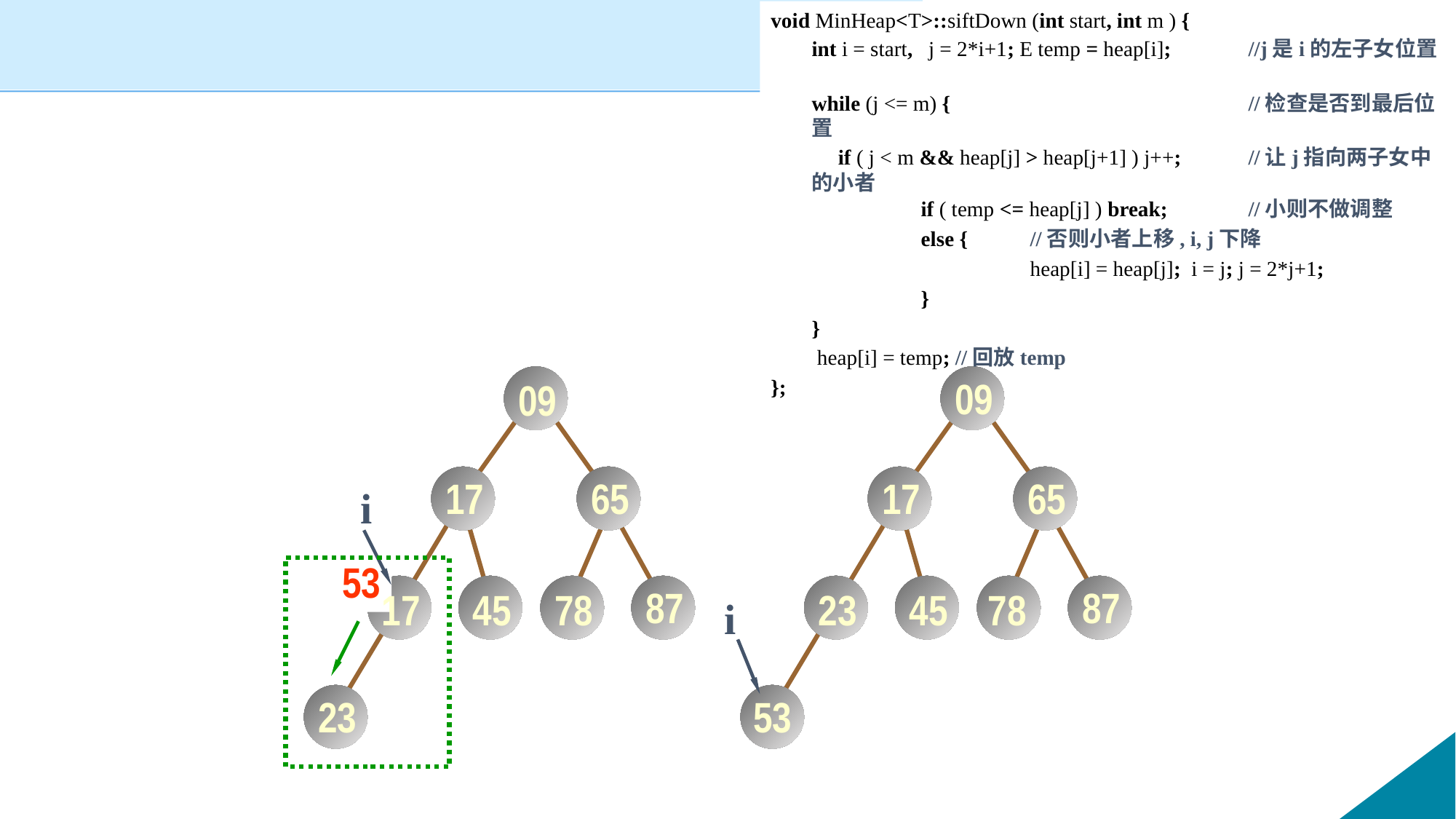

void MinHeap<T>::siftDown (int start, int m ) {
	int i = start,   j = 2*i+1; E temp = heap[i]; 	//j是i的左子女位置
	while (j <= m) {			//检查是否到最后位置
	     if ( j < m && heap[j] > heap[j+1] ) j++;     	//让j指向两子女中的小者
 		if ( temp <= heap[j] ) break;	//小则不做调整
		else { 	//否则小者上移, i, j下降
			heap[i] = heap[j];  i = j; j = 2*j+1;
		}
	}
	 heap[i] = temp; //回放temp
};

09
09

17

65

17

65
i

53

87

87
17
45
78
23
45
78
i

23

53